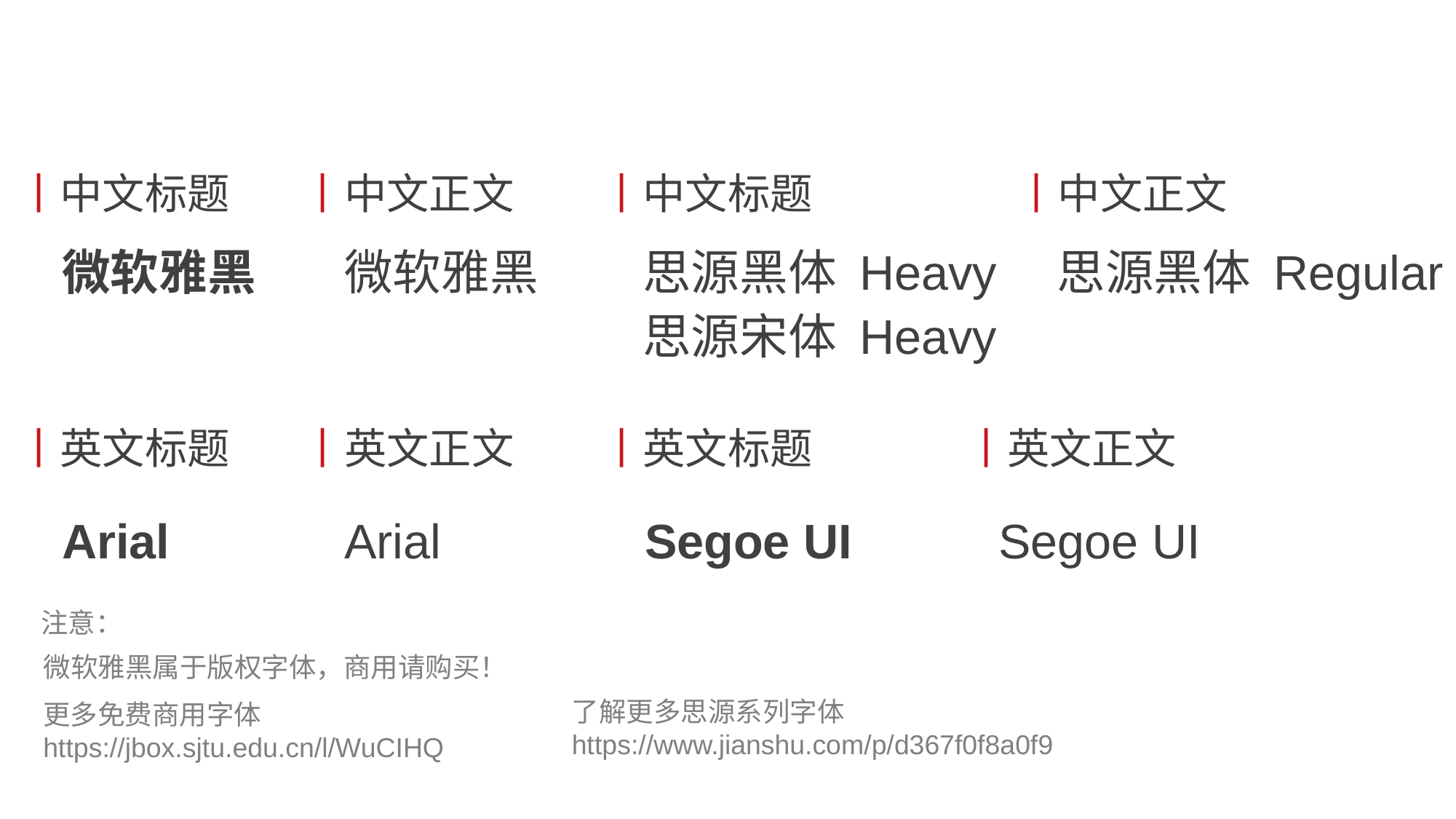

丨中文标题
丨中文正文
丨中文标题
丨中文正文
微软雅黑
微软雅黑
思源黑体 Heavy
思源黑体 Regular
思源宋体 Heavy
丨英文标题
丨英文正文
丨英文标题
丨英文正文
Arial
Arial
Segoe UI
Segoe UI
注意：
微软雅黑属于版权字体，商用请购买！
了解更多思源系列字体
https://www.jianshu.com/p/d367f0f8a0f9
更多免费商用字体
https://jbox.sjtu.edu.cn/l/WuCIHQ